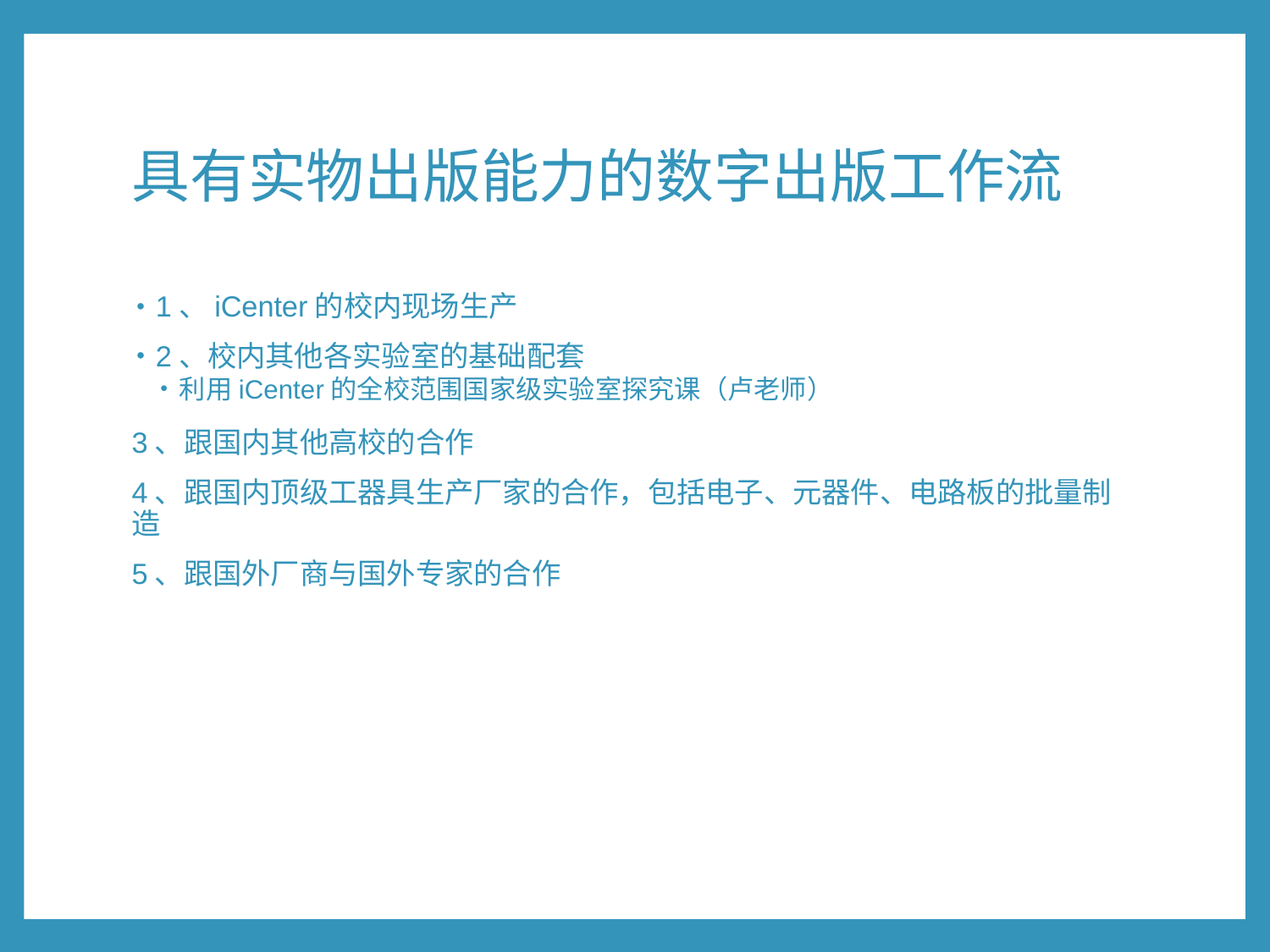

# 具有实物出版能力的数字出版工作流
1、iCenter的校内现场生产
2、校内其他各实验室的基础配套
利用iCenter的全校范围国家级实验室探究课（卢老师）
3、跟国内其他高校的合作
4、跟国内顶级工器具生产厂家的合作，包括电子、元器件、电路板的批量制造
5、跟国外厂商与国外专家的合作